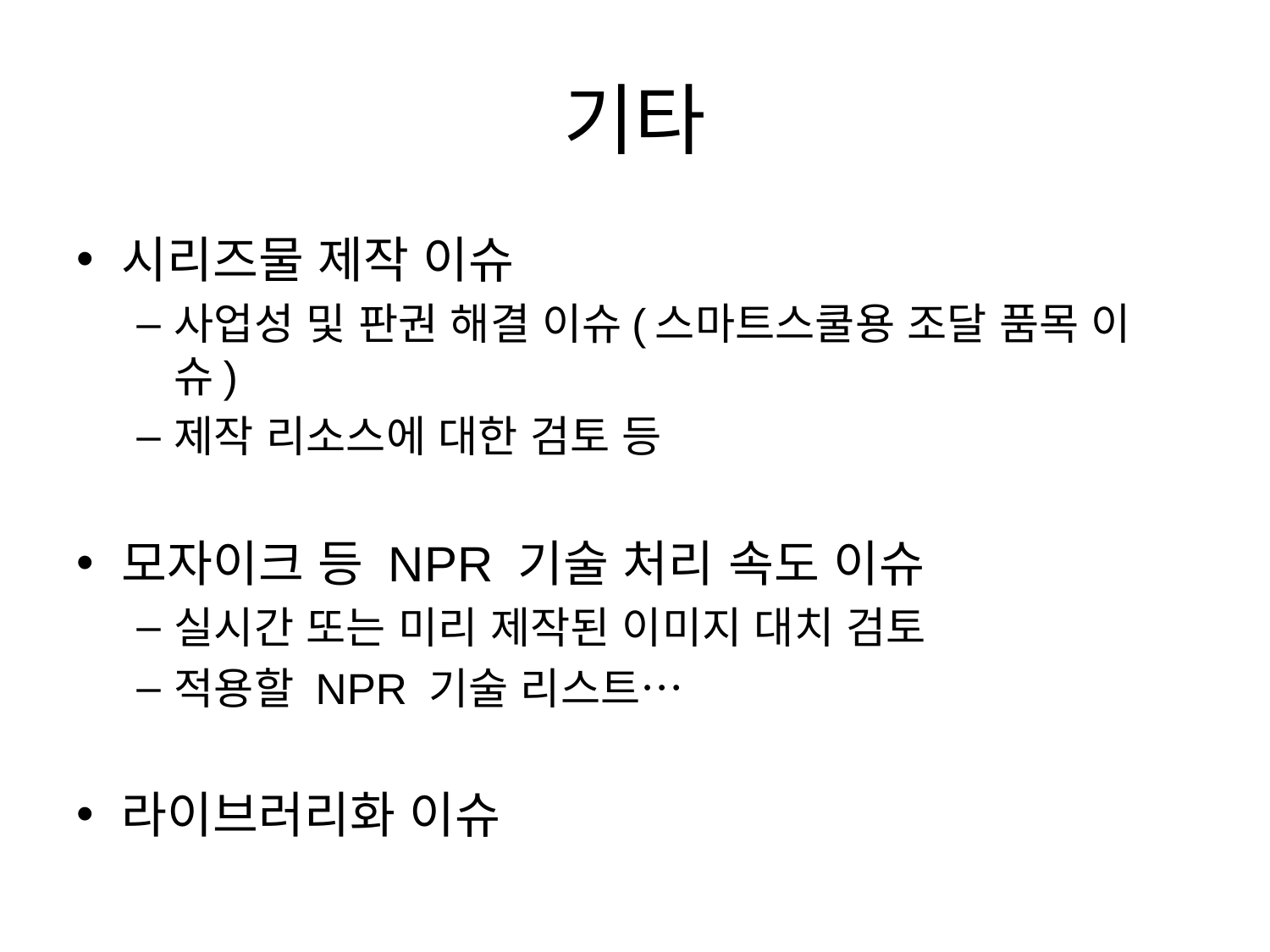

# 기타
시리즈물 제작 이슈
사업성 및 판권 해결 이슈(스마트스쿨용 조달 품목 이슈)
제작 리소스에 대한 검토 등

모자이크 등 NPR 기술 처리 속도 이슈
실시간 또는 미리 제작된 이미지 대치 검토
적용할 NPR 기술 리스트…

라이브러리화 이슈